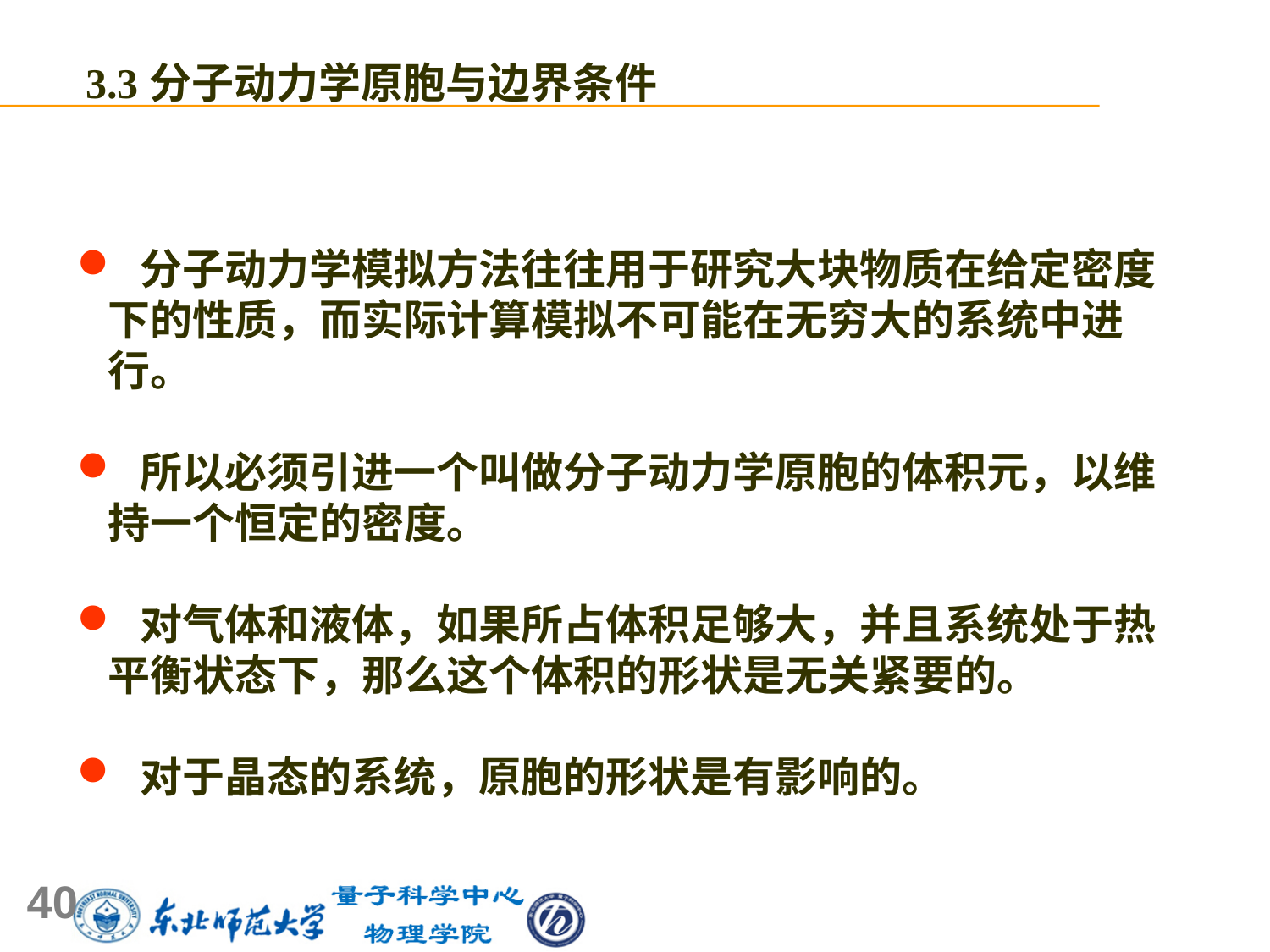

3.3分子动力学原胞与边界条件

 分子动力学模拟方法往往用于研究大块物质在给定密度下的性质，而实际计算模拟不可能在无穷大的系统中进行。

 所以必须引进一个叫做分子动力学原胞的体积元，以维持一个恒定的密度。

 对气体和液体，如果所占体积足够大，并且系统处于热平衡状态下，那么这个体积的形状是无关紧要的。

 对于晶态的系统，原胞的形状是有影响的。
40